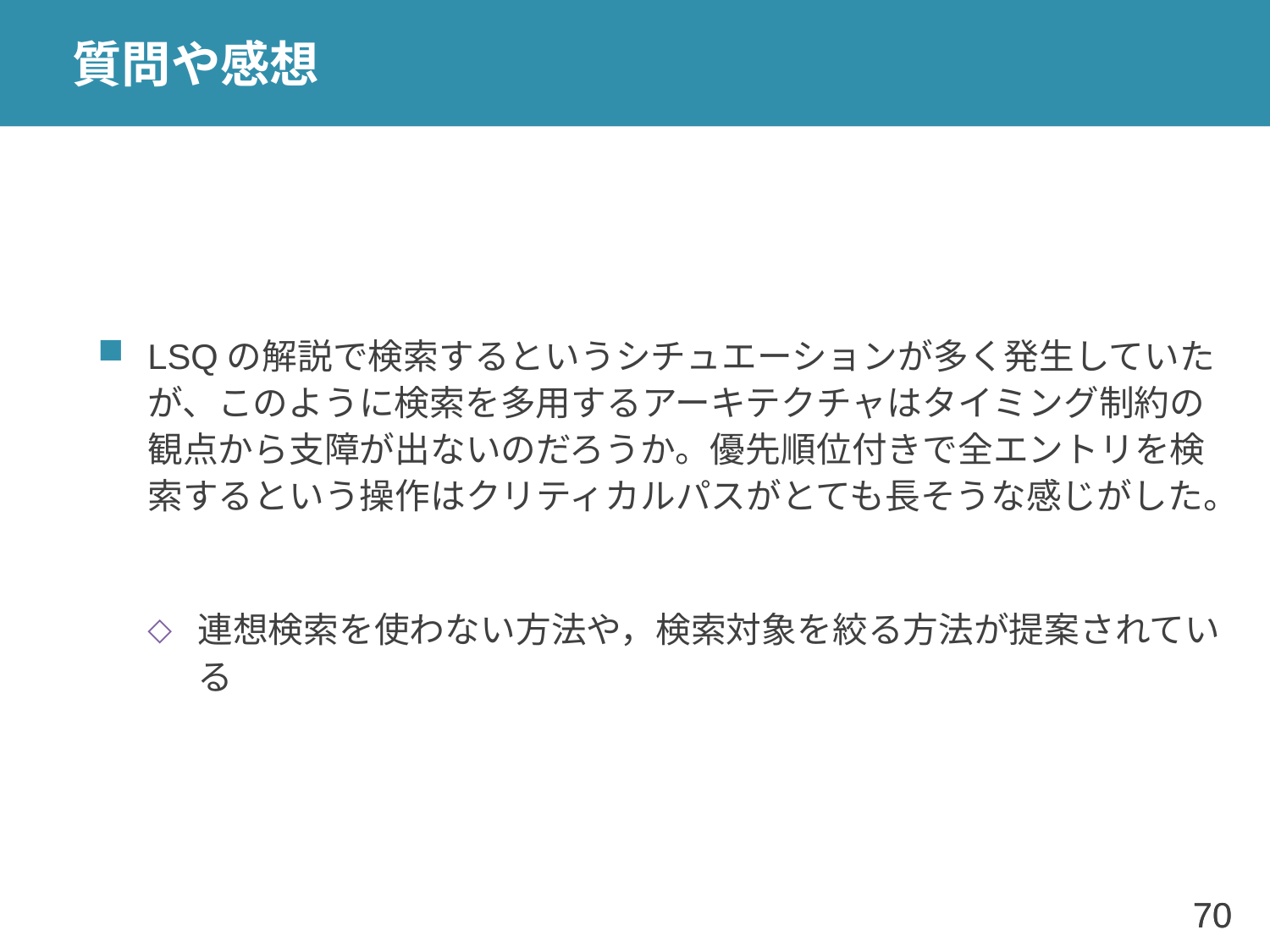

# 質問や感想
LSQの解説で検索するというシチュエーションが多く発生していたが、このように検索を多用するアーキテクチャはタイミング制約の観点から支障が出ないのだろうか。優先順位付きで全エントリを検索するという操作はクリティカルパスがとても長そうな感じがした。

連想検索を使わない方法や，検索対象を絞る方法が提案されている